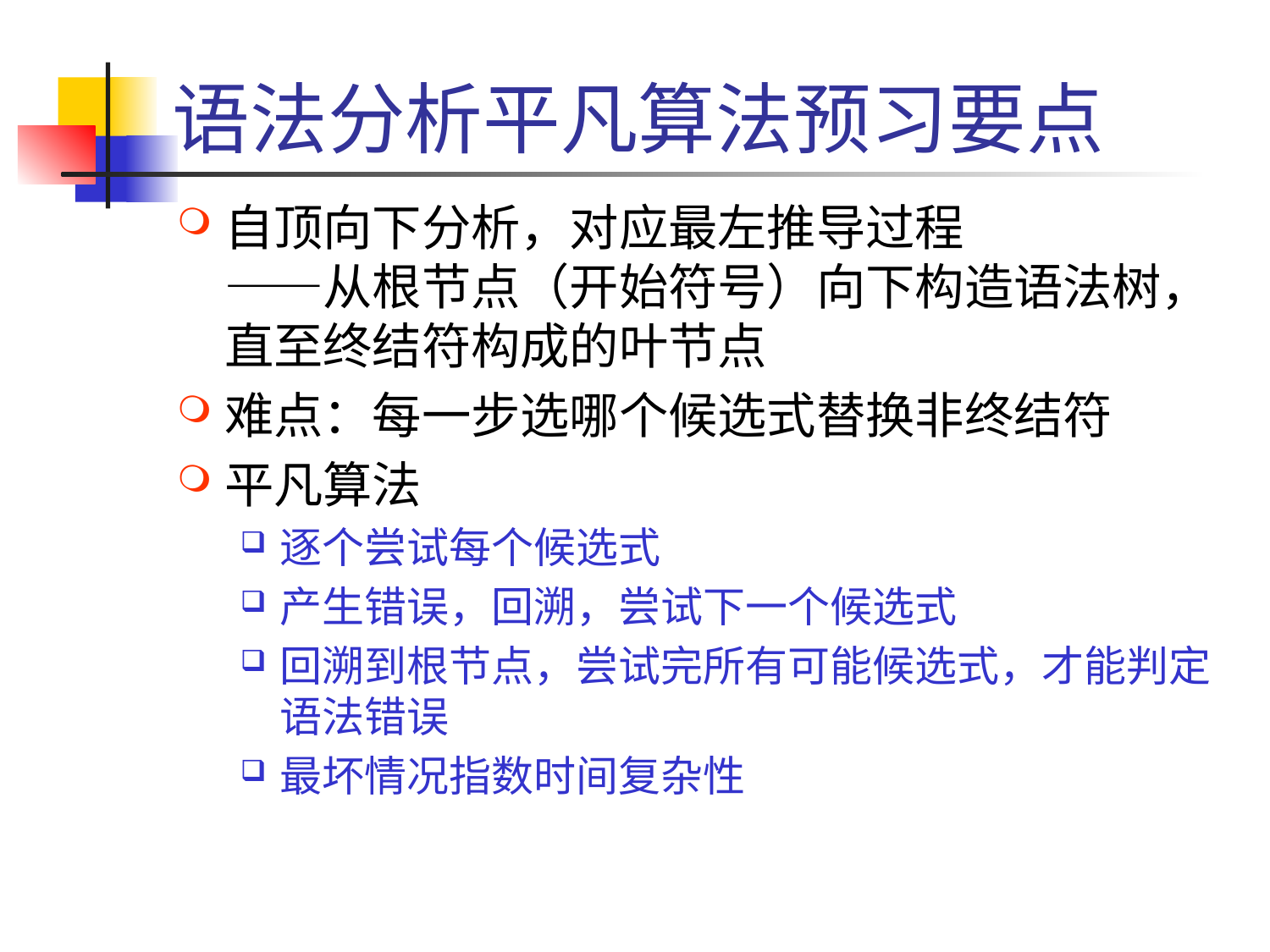

# 语法分析平凡算法预习要点
自顶向下分析，对应最左推导过程
——从根节点（开始符号）向下构造语法树，直至终结符构成的叶节点
难点：每一步选哪个候选式替换非终结符
平凡算法
逐个尝试每个候选式
产生错误，回溯，尝试下一个候选式
回溯到根节点，尝试完所有可能候选式，才能判定语法错误
最坏情况指数时间复杂性